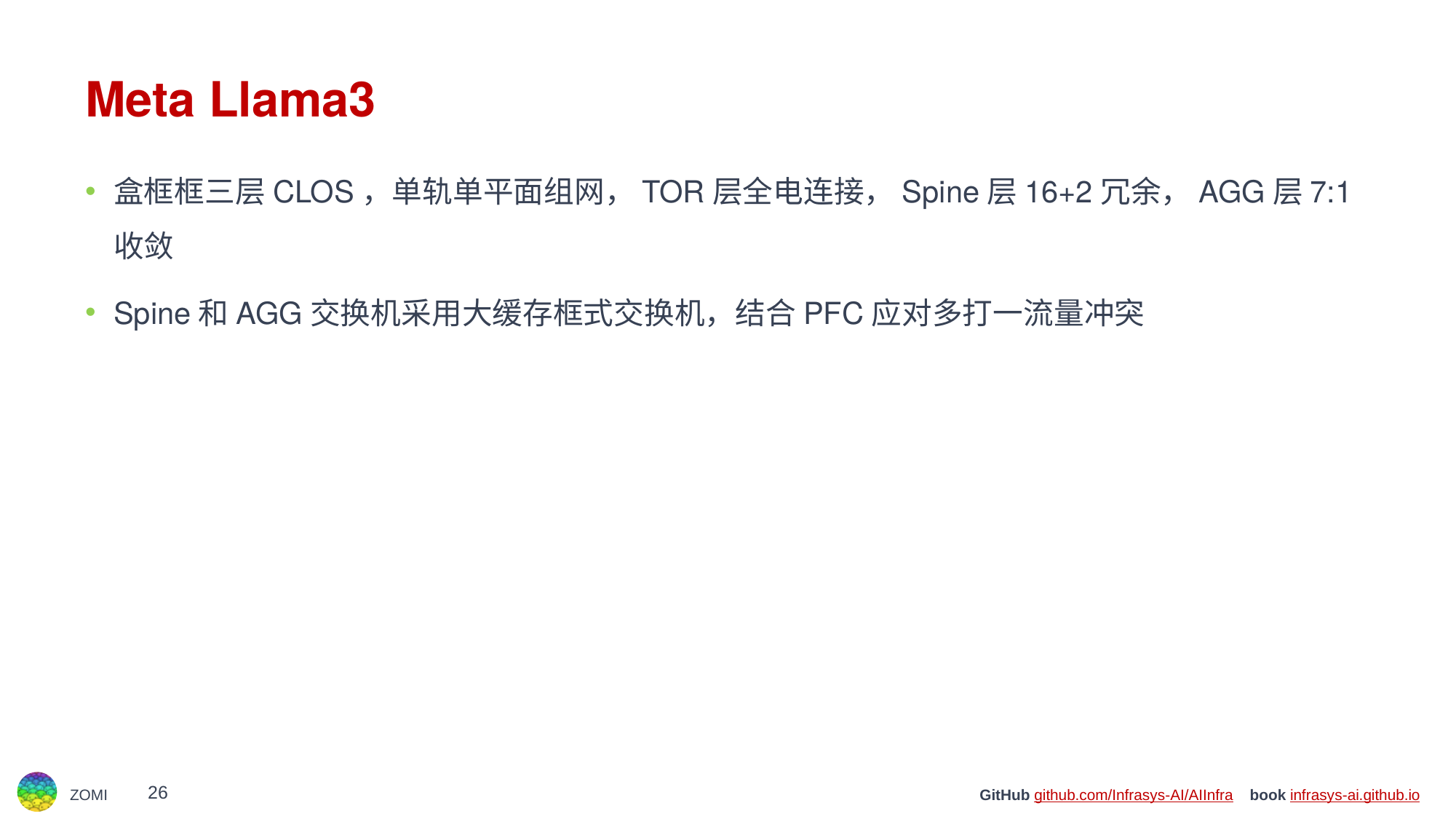

# Meta Llama3
盒框框三层CLOS，单轨单平面组网，TOR层全电连接，Spine层16+2冗余，AGG层7:1收敛
Spine和AGG交换机采用大缓存框式交换机，结合PFC应对多打一流量冲突